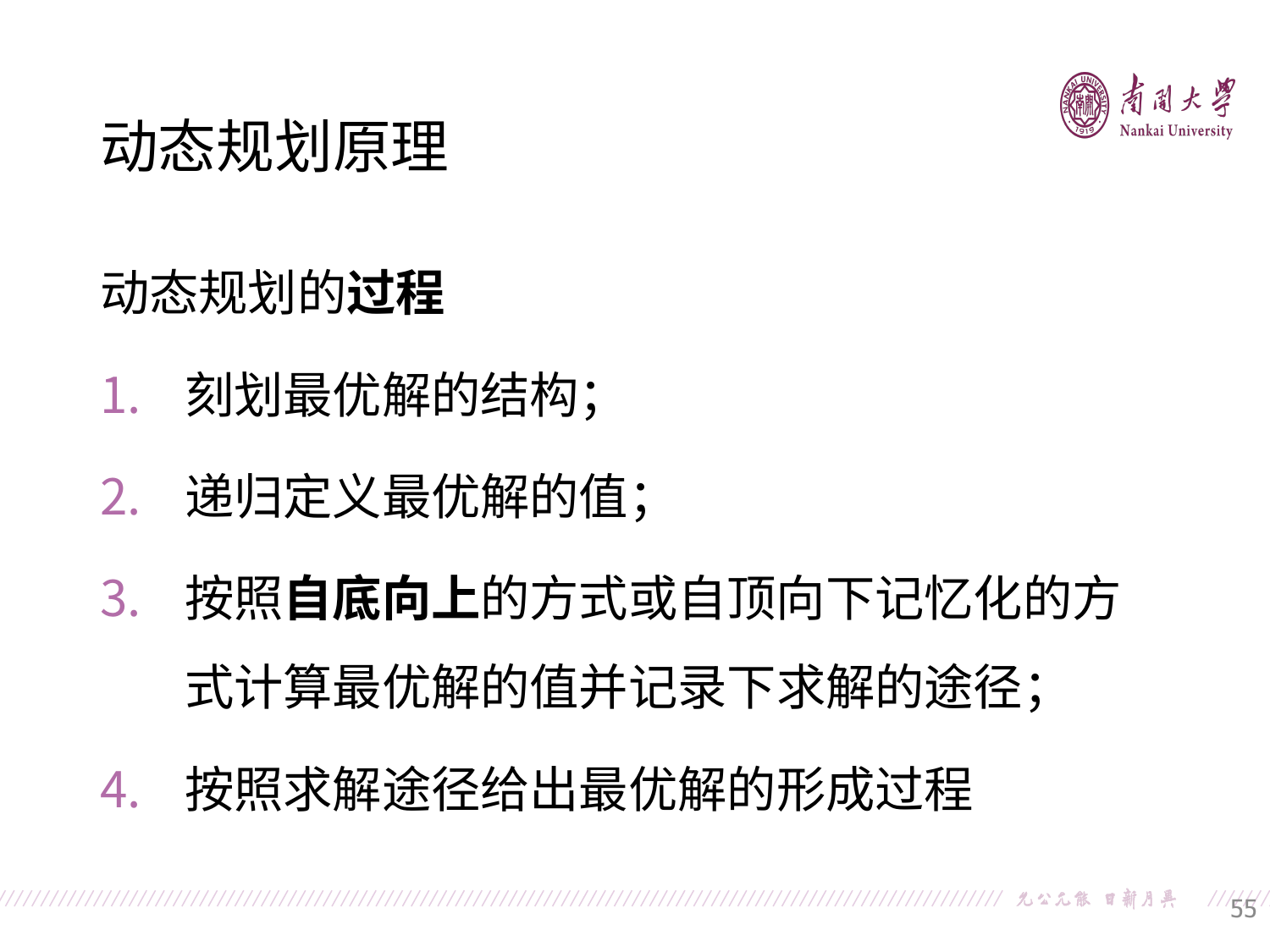

动态规划原理
动态规划的过程
刻划最优解的结构；
递归定义最优解的值；
按照自底向上的方式或自顶向下记忆化的方式计算最优解的值并记录下求解的途径；
按照求解途径给出最优解的形成过程
55